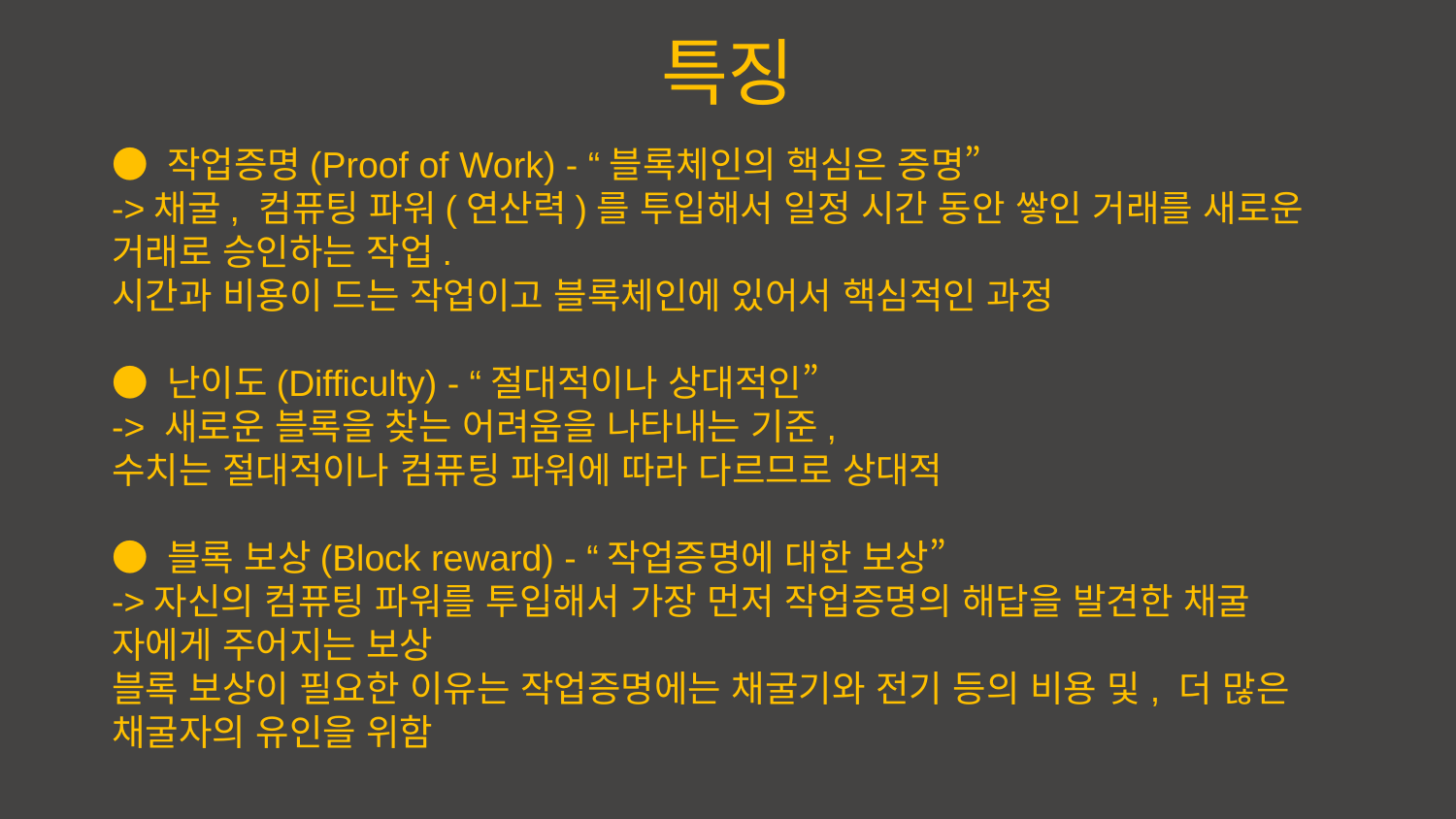

특징
● 작업증명(Proof of Work) - “블록체인의 핵심은 증명”
->채굴, 컴퓨팅 파워(연산력)를 투입해서 일정 시간 동안 쌓인 거래를 새로운 거래로 승인하는 작업.
시간과 비용이 드는 작업이고 블록체인에 있어서 핵심적인 과정

● 난이도(Difficulty) - “절대적이나 상대적인”
-> 새로운 블록을 찾는 어려움을 나타내는 기준,
수치는 절대적이나 컴퓨팅 파워에 따라 다르므로 상대적

● 블록 보상(Block reward) - “작업증명에 대한 보상”
->자신의 컴퓨팅 파워를 투입해서 가장 먼저 작업증명의 해답을 발견한 채굴 자에게 주어지는 보상
블록 보상이 필요한 이유는 작업증명에는 채굴기와 전기 등의 비용 및, 더 많은 채굴자의 유인을 위함